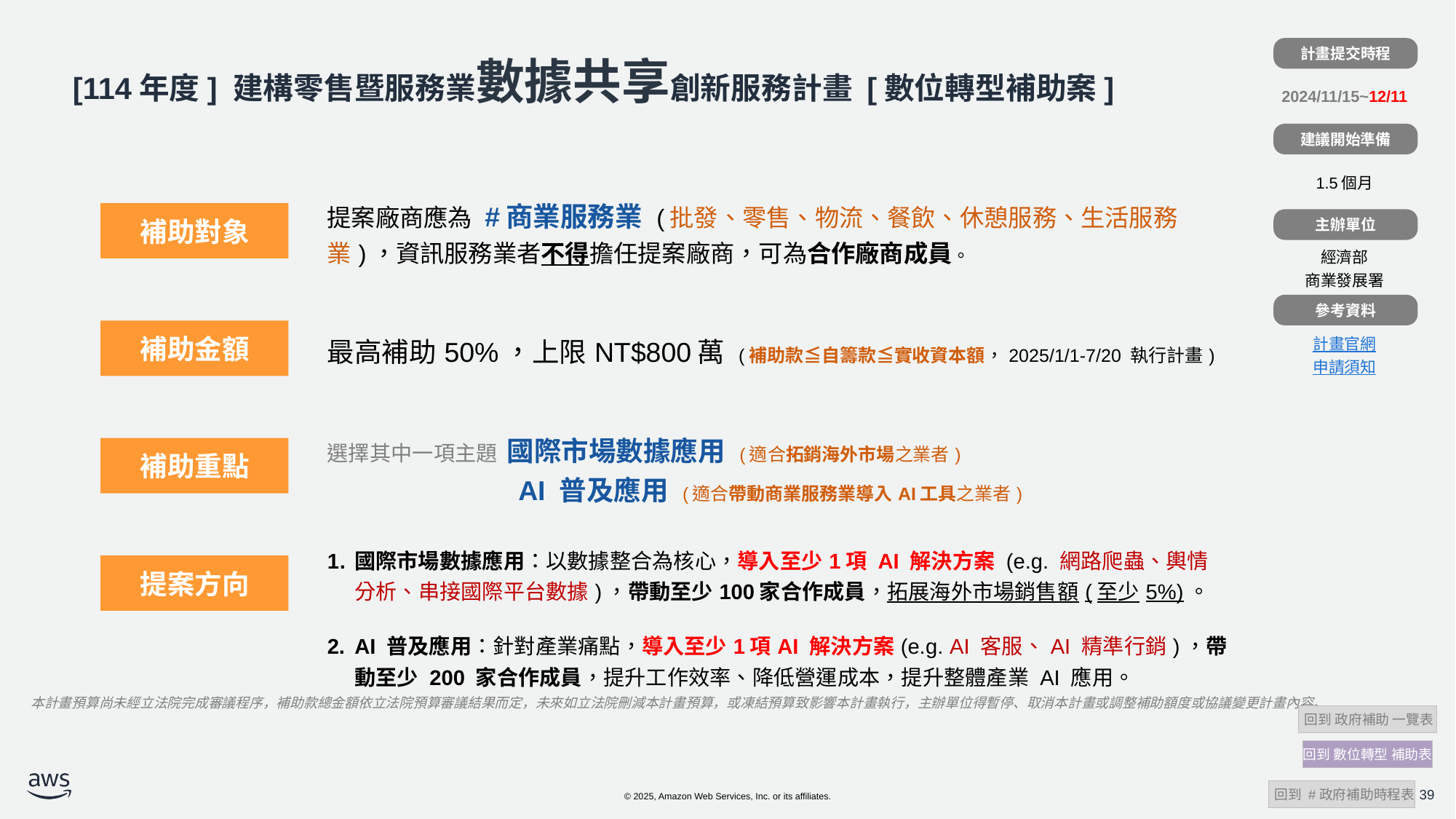

計畫提交時程
|  |
| --- |
| 2024/11/15~12/11 |
|  |
| 1.5個月 |
|  |
| 經濟部 商業發展署 |
|  |
| 計畫官網 申請須知 |
# [114年度] 建構零售暨服務業數據共享創新服務計畫 [數位轉型補助案]
建議開始準備
|  | 提案廠商應為 #商業服務業 (批發、零售、物流、餐飲、休憩服務、生活服務業)，資訊服務業者不得擔任提案廠商，可為合作廠商成員。 |
| --- | --- |
|  | 最高補助50%，上限NT$800萬 (補助款≦自籌款≦實收資本額，2025/1/1-7/20 執行計畫) |
|  | 選擇其中一項主題 國際市場數據應用 (適合拓銷海外市場之業者) AI 普及應用 (適合帶動商業服務業導入AI工具之業者) |
|  | 國際市場數據應用：以數據整合為核心，導入至少1項 AI 解決方案 (e.g. 網路爬蟲、輿情分析、串接國際平台數據)，帶動至少100家合作成員，拓展海外市場銷售額(至少5%)。 AI 普及應用：針對產業痛點，導入至少1項AI 解決方案(e.g. AI 客服、AI 精準行銷)，帶動至少 200 家合作成員，提升工作效率、降低營運成本，提升整體產業 AI 應用。 |
補助對象
主辦單位
參考資料
補助金額
補助重點
提案方向
本計畫預算尚未經立法院完成審議程序，補助款總金額依立法院預算審議結果而定，未來如立法院刪減本計畫預算，或凍結預算致影響本計畫執行，主辦單位得暫停、取消本計畫或調整補助額度或協議變更計畫內容。
 回到 政府補助 一覽表
回到 數位轉型 補助表
 回到 #政府補助時程表
39